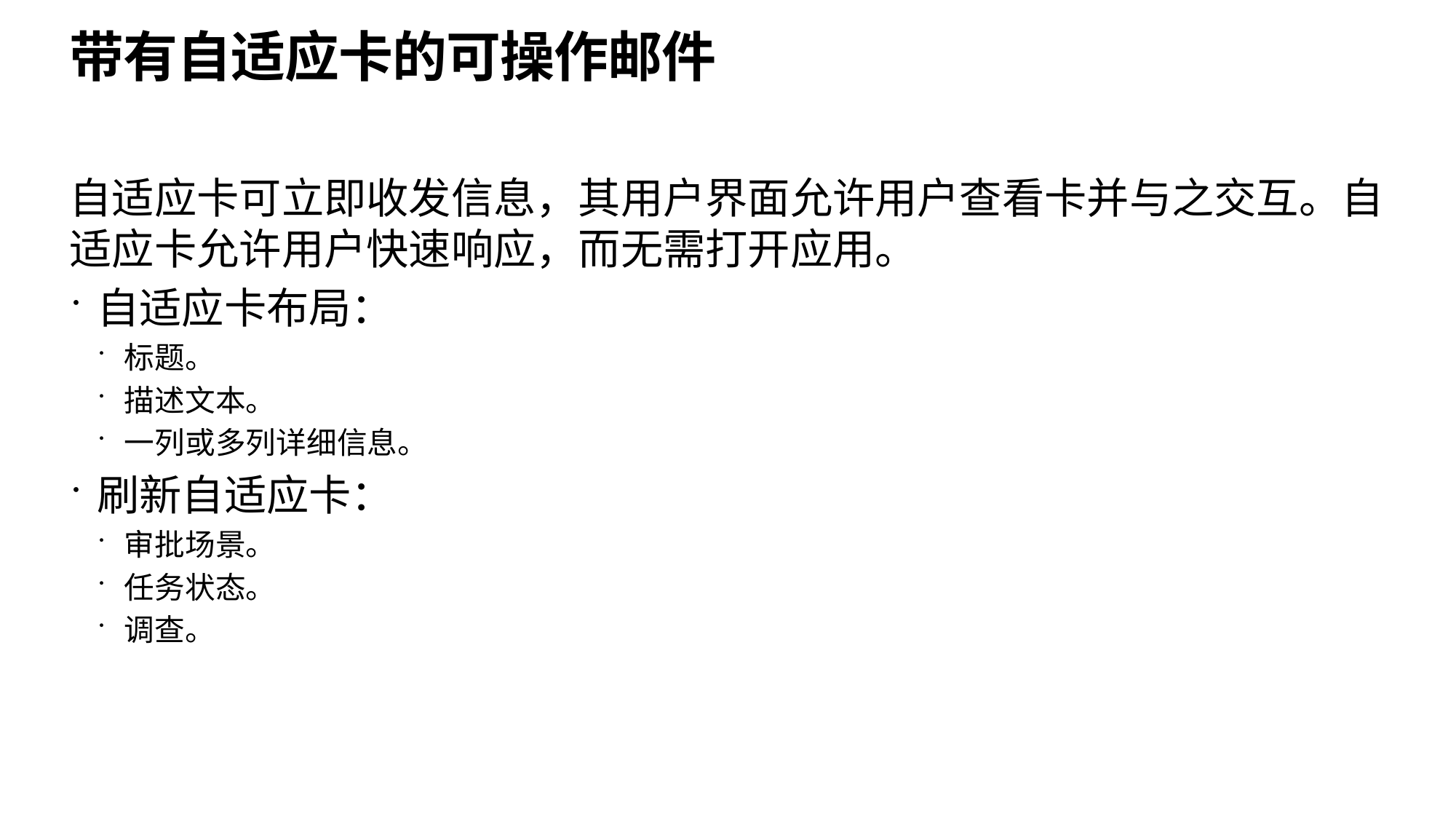

# 带有自适应卡的可操作邮件
自适应卡可立即收发信息，其用户界面允许用户查看卡并与之交互。自适应卡允许用户快速响应，而无需打开应用。
自适应卡布局：
标题。
描述文本。
一列或多列详细信息。
刷新自适应卡：
审批场景。
任务状态。
调查。